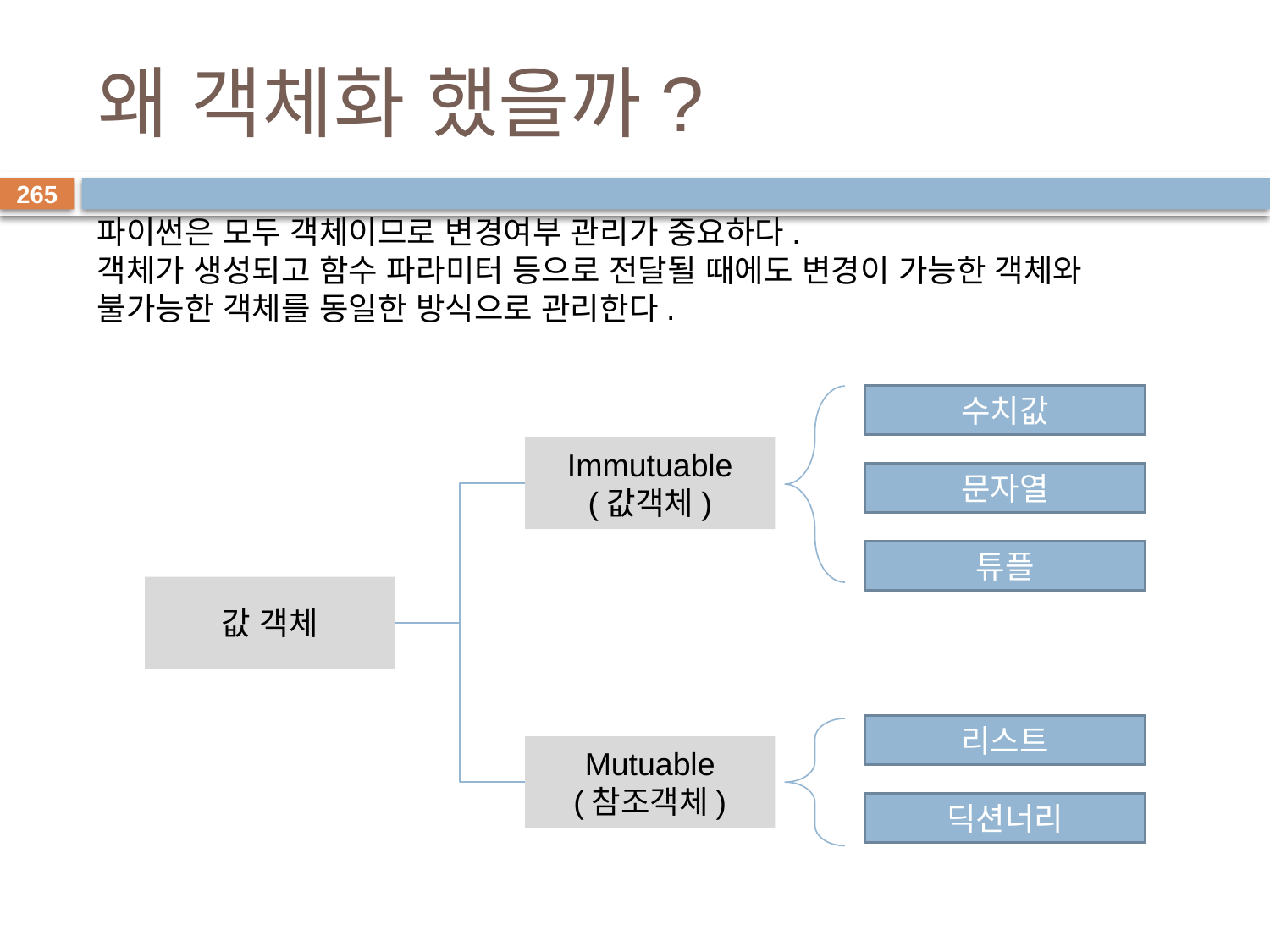

# 왜 객체화 했을까?
265
파이썬은 모두 객체이므로 변경여부 관리가 중요하다.
객체가 생성되고 함수 파라미터 등으로 전달될 때에도 변경이 가능한 객체와 불가능한 객체를 동일한 방식으로 관리한다.
수치값
문자열
튜플

Immutuable
(값객체)
값 객체
리스트
딕션너리

Mutuable
(참조객체)